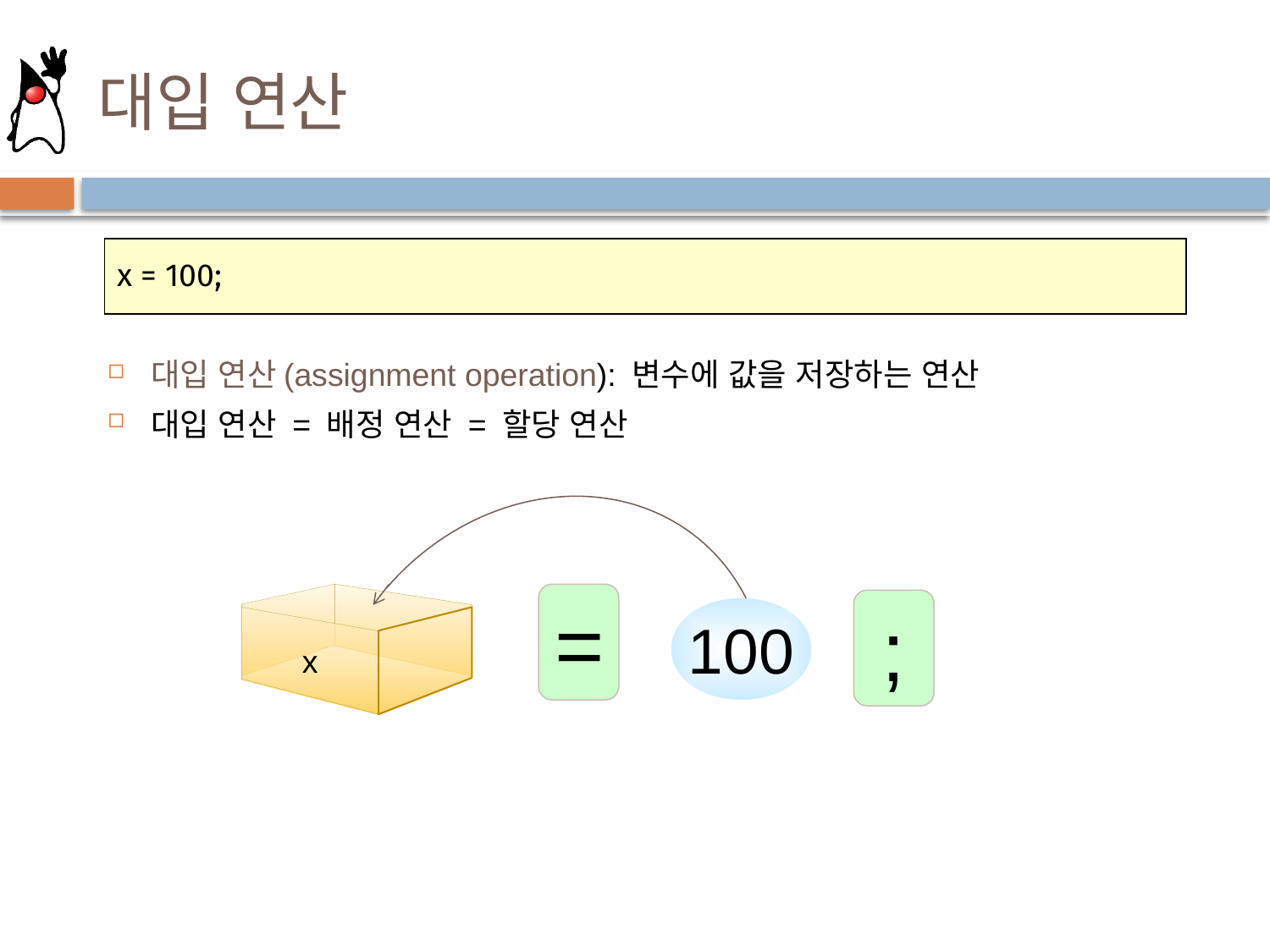

# 대입 연산
x = 100;
대입 연산(assignment operation): 변수에 값을 저장하는 연산
대입 연산 = 배정 연산 = 할당 연산

=
;
100
100
x